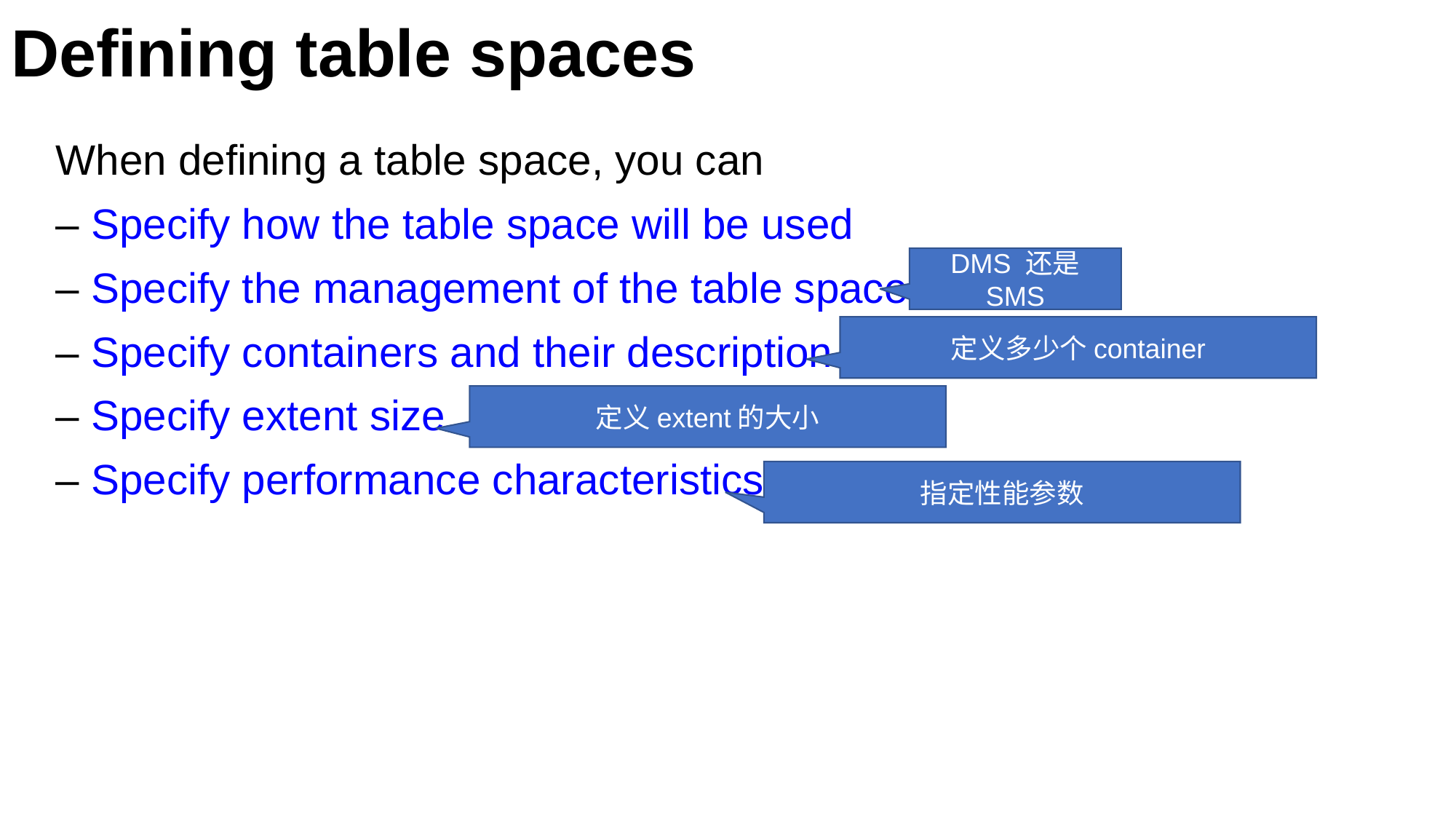

# Defining table spaces
When defining a table space, you can
– Specify how the table space will be used
– Specify the management of the table space
– Specify containers and their description
– Specify extent size
– Specify performance characteristics
DMS 还是 SMS
定义多少个container
定义extent的大小
指定性能参数